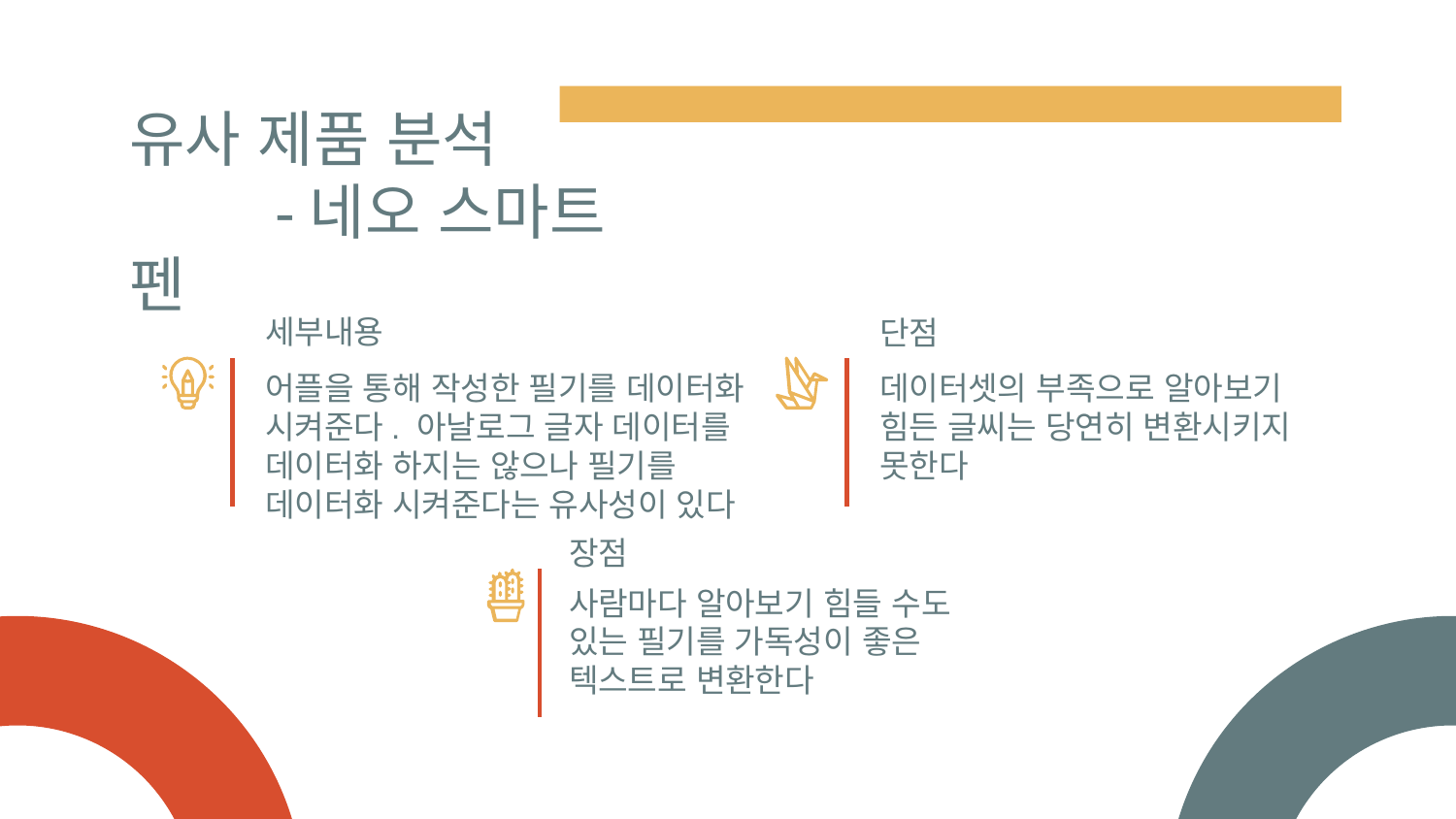

# 유사 제품 분석 -네오 스마트 펜
세부내용
단점
데이터셋의 부족으로 알아보기 힘든 글씨는 당연히 변환시키지 못한다
어플을 통해 작성한 필기를 데이터화 시켜준다. 아날로그 글자 데이터를 데이터화 하지는 않으나 필기를 데이터화 시켜준다는 유사성이 있다

장점

사람마다 알아보기 힘들 수도 있는 필기를 가독성이 좋은 텍스트로 변환한다